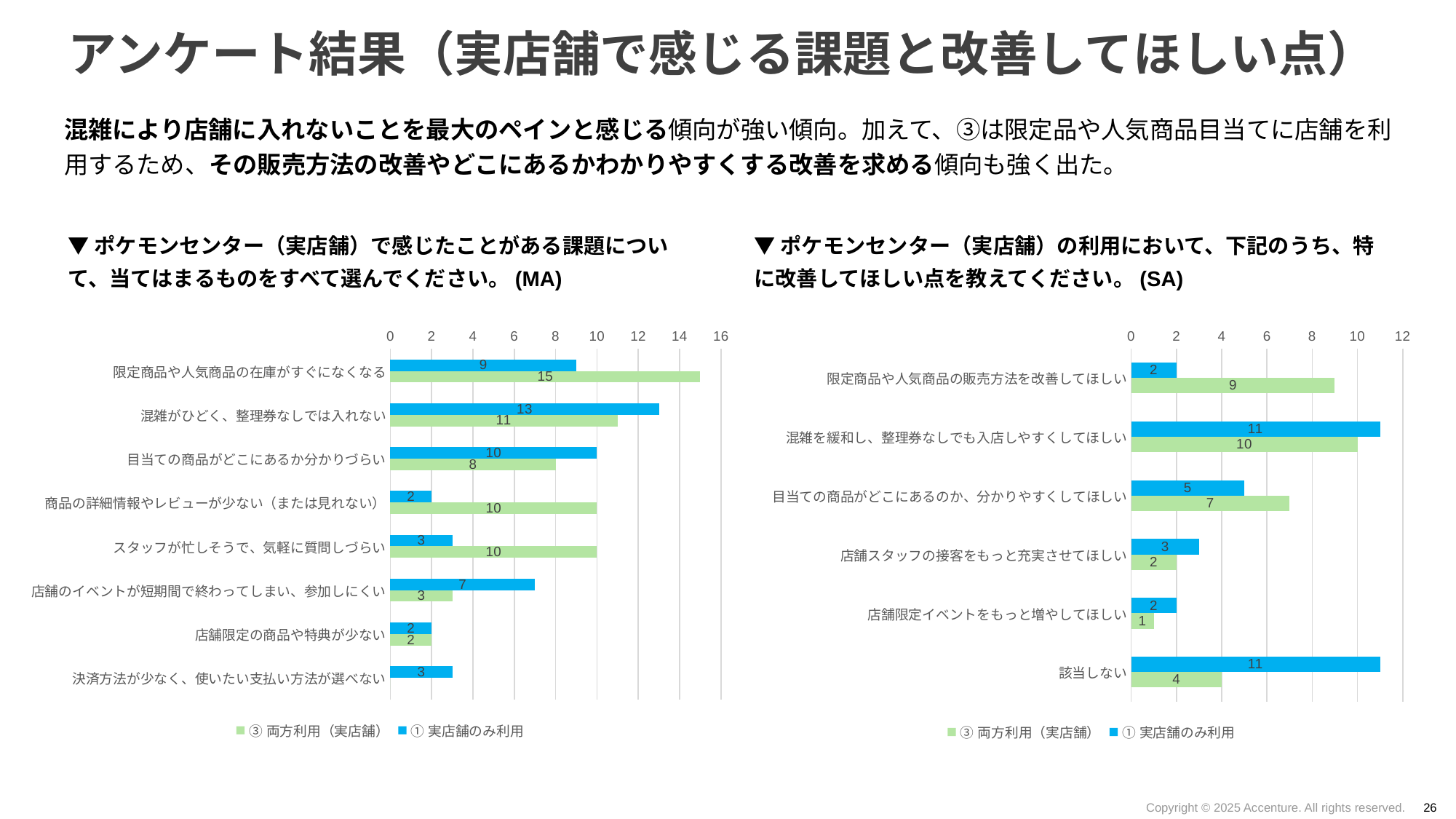

# アンケート結果（実店舗で感じる課題と改善してほしい点）
混雑により店舗に入れないことを最大のペインと感じる傾向が強い傾向。加えて、③は限定品や人気商品目当てに店舗を利用するため、その販売方法の改善やどこにあるかわかりやすくする改善を求める傾向も強く出た。
▼ポケモンセンター（実店舗）で感じたことがある課題について、当てはまるものをすべて選んでください。(MA)
▼ポケモンセンター（実店舗）の利用において、下記のうち、特に改善してほしい点を教えてください。(SA)

### Chart

| Category | ①実店舗のみ利用 | ③両方利用（実店舗） |
|---|---|---|
| 限定商品や人気商品の販売方法を改善してほしい | 2.0 | 9.0 |
| 混雑を緩和し、整理券なしでも入店しやすくしてほしい | 11.0 | 10.0 |
| 目当ての商品がどこにあるのか、分かりやすくしてほしい | 5.0 | 7.0 |
| 店舗スタッフの接客をもっと充実させてほしい | 3.0 | 2.0 |
| 店舗限定イベントをもっと増やしてほしい | 2.0 | 1.0 |
| 該当しない | 11.0 | 4.0 |

### Chart

| Category | ①実店舗のみ利用 | ③両方利用（実店舗） |
|---|---|---|
| 限定商品や人気商品の在庫がすぐになくなる | 9.0 | 15.0 |
| 混雑がひどく、整理券なしでは入れない | 13.0 | 11.0 |
| 目当ての商品がどこにあるか分かりづらい | 10.0 | 8.0 |
| 商品の詳細情報やレビューが少ない（または見れない） | 2.0 | 10.0 |
| スタッフが忙しそうで、気軽に質問しづらい | 3.0 | 10.0 |
| 店舗のイベントが短期間で終わってしまい、参加しにくい | 7.0 | 3.0 |
| 店舗限定の商品や特典が少ない | 2.0 | 2.0 |
| 決済方法が少なく、使いたい支払い方法が選べない | 3.0 | 0.0 |
|  | ①実店舗のみ利用 | ③両方利用（実店舗） |
| --- | --- | --- |
| 限定商品や人気商品の在庫がすぐになくなる | 9 | 15 |
| 混雑がひどく、整理券なしでは入れない | 13 | 11 |
| 目当ての商品がどこにあるか分かりづらい | 10 | 8 |
| 商品の詳細情報やレビューが少ない（または見れない） | 2 | 10 |
| スタッフが忙しそうで、気軽に質問しづらい | 3 | 10 |
| 店舗のイベントが短期間で終わってしまい、参加しにくい | 7 | 3 |
| 店舗限定の商品や特典が少ない | 2 | 2 |
| 決済方法が少なく、使いたい支払い方法が選べない | 3 | 0 |